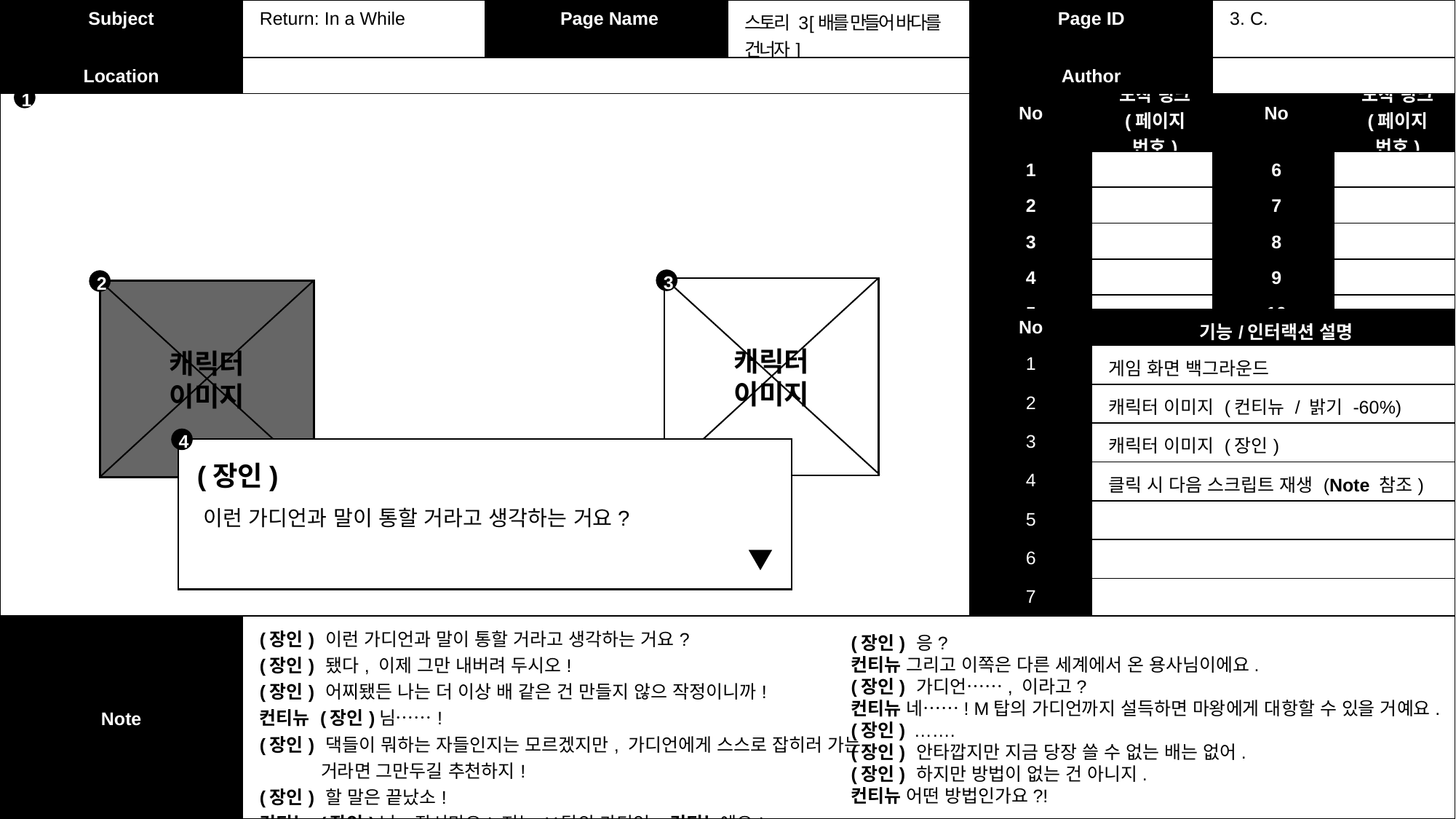

| Subject | Return: In a While | Page Name | 스토리 3 [배를 만들어 바다를 건너자] | Page ID | 3. C. |
| --- | --- | --- | --- | --- | --- |
| Location |  |  |  | Author |  |

| No | 도착 링크 (페이지 번호) | No | 도착 링크 (페이지 번호) |
| --- | --- | --- | --- |
| 1 |  | 6 |  |
| 2 |  | 7 |  |
| 3 |  | 8 |  |
| 4 |  | 9 |  |
| 5 |  | 10 |  |
1
3
2

캐릭터
이미지

캐릭터
이미지
| No | 기능/인터랙션 설명 |
| --- | --- |
| 1 | 게임 화면 백그라운드 |
| 2 | 캐릭터 이미지 (컨티뉴 / 밝기 -60%) |
| 3 | 캐릭터 이미지 (장인) |
| 4 | 클릭 시 다음 스크립트 재생 (Note 참조) |
| 5 |  |
| 6 |  |
| 7 |  |
4

(장인)
이런 가디언과 말이 통할 거라고 생각하는 거요?

| Note | (장인) 이런 가디언과 말이 통할 거라고 생각하는 거요? (장인) 됐다, 이제 그만 내버려 두시오! (장인) 어찌됐든 나는 더 이상 배 같은 건 만들지 않으 작정이니까! 컨티뉴 (장인)님……! (장인) 댁들이 뭐하는 자들인지는 모르겠지만, 가디언에게 스스로 잡히러 가는 거라면 그만두길 추천하지! (장인) 할 말은 끝났소! 컨티뉴 (장인)님, 잠시만요! 저는 Y탑의 가디언, 컨티뉴예요! |
| --- | --- |
(장인)  응?
컨티뉴 그리고 이쪽은 다른 세계에서 온 용사님이에요.
(장인)  가디언……, 이라고?
컨티뉴 네……! M탑의 가디언까지 설득하면 마왕에게 대항할 수 있을 거예요.
(장인)  …….
(장인)  안타깝지만 지금 당장 쓸 수 없는 배는 없어.
(장인)  하지만 방법이 없는 건 아니지.
컨티뉴 어떤 방법인가요?!